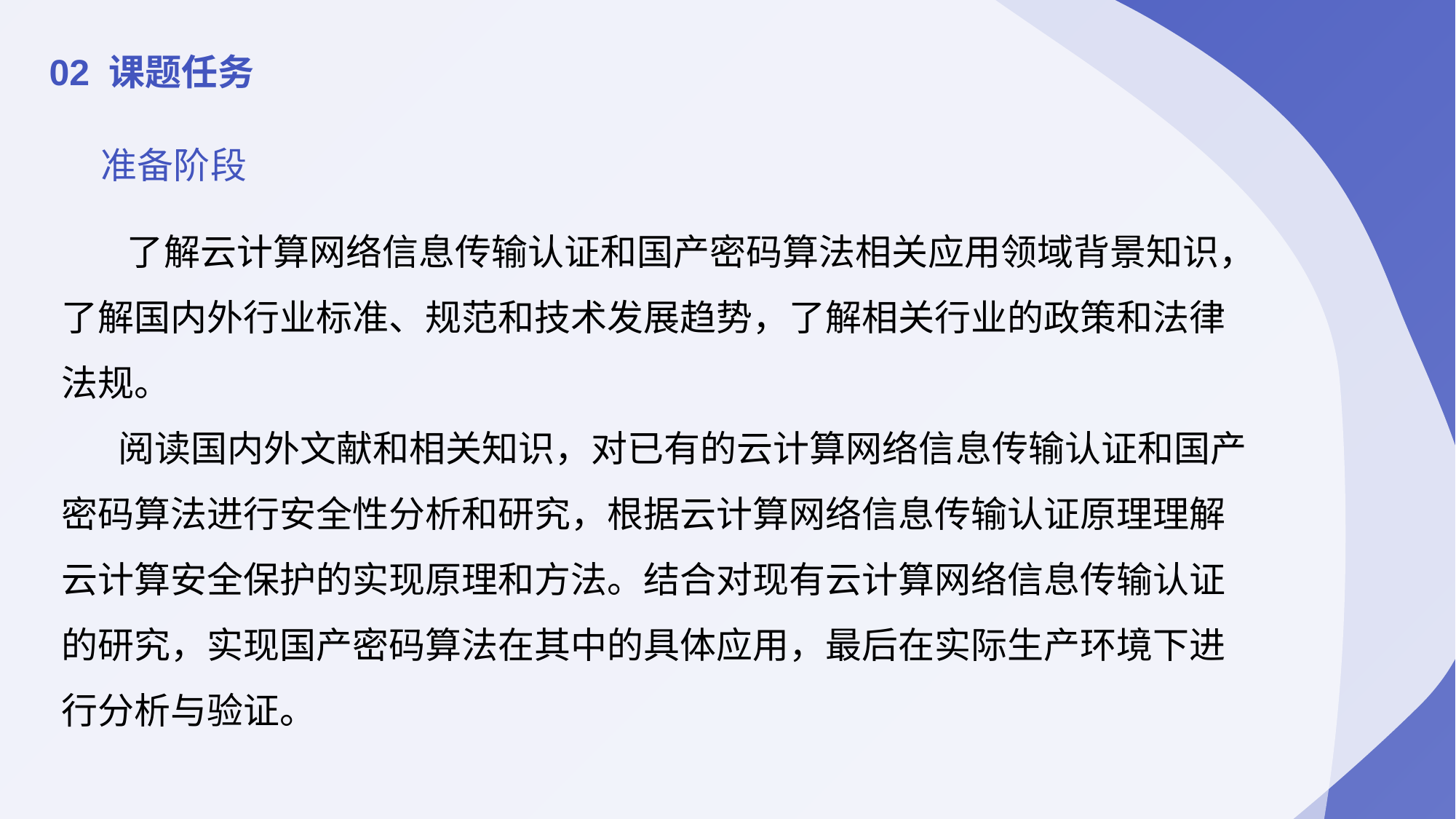

02 课题任务
准备阶段
       了解云计算网络信息传输认证和国产密码算法相关应用领域背景知识，了解国内外行业标准、规范和技术发展趋势，了解相关行业的政策和法律法规。
       阅读国内外文献和相关知识，对已有的云计算网络信息传输认证和国产密码算法进行安全性分析和研究，根据云计算网络信息传输认证原理理解云计算安全保护的实现原理和方法。结合对现有云计算网络信息传输认证的研究，实现国产密码算法在其中的具体应用，最后在实际生产环境下进行分析与验证。